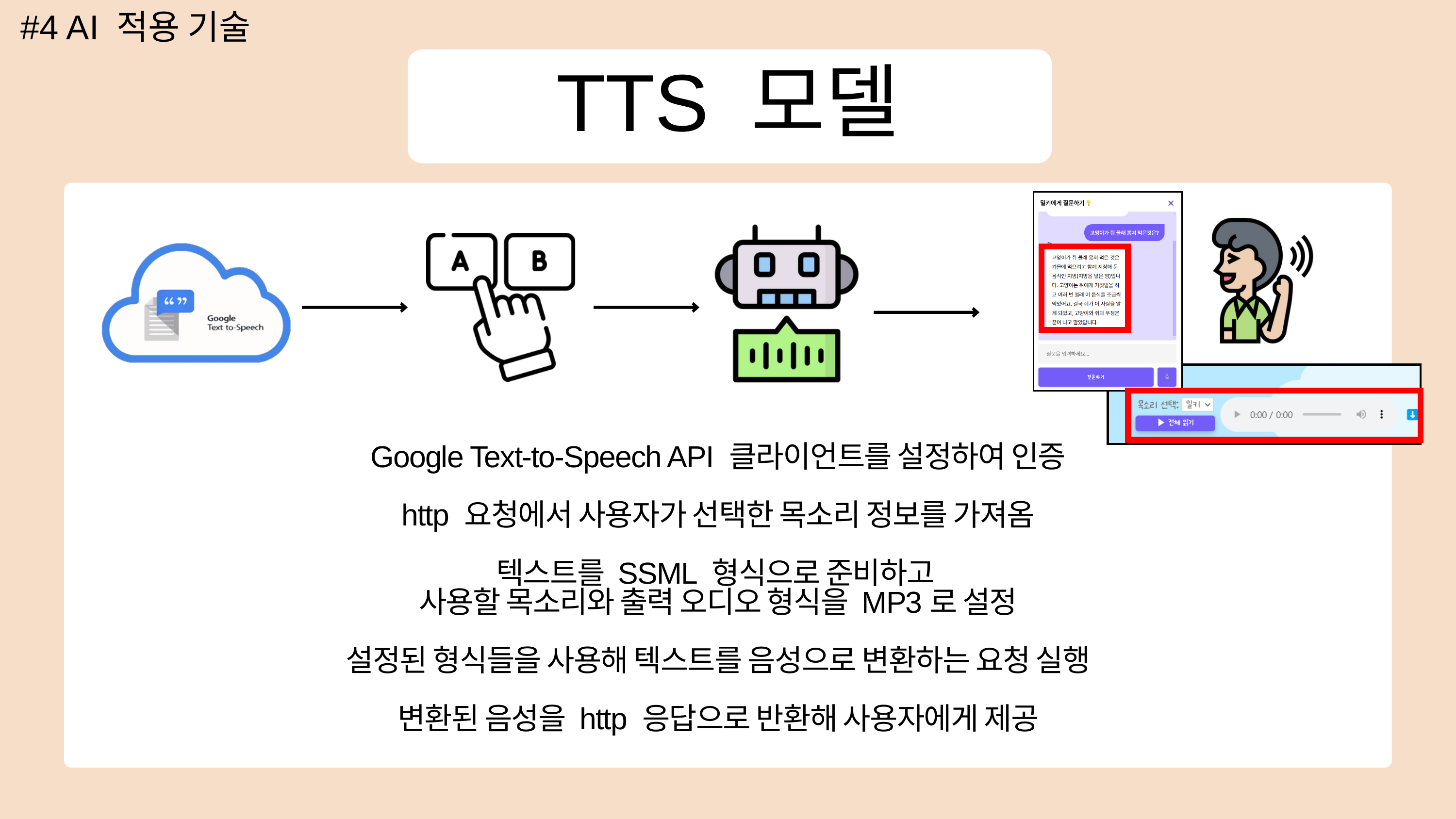

#4 AI 적용 기술

TTS 모델

Google Text-to-Speech API 클라이언트를 설정하여 인증

http 요청에서 사용자가 선택한 목소리 정보를 가져옴

텍스트를 SSML 형식으로 준비하고
사용할 목소리와 출력 오디오 형식을 MP3로 설정

설정된 형식들을 사용해 텍스트를 음성으로 변환하는 요청 실행

변환된 음성을 http 응답으로 반환해 사용자에게 제공